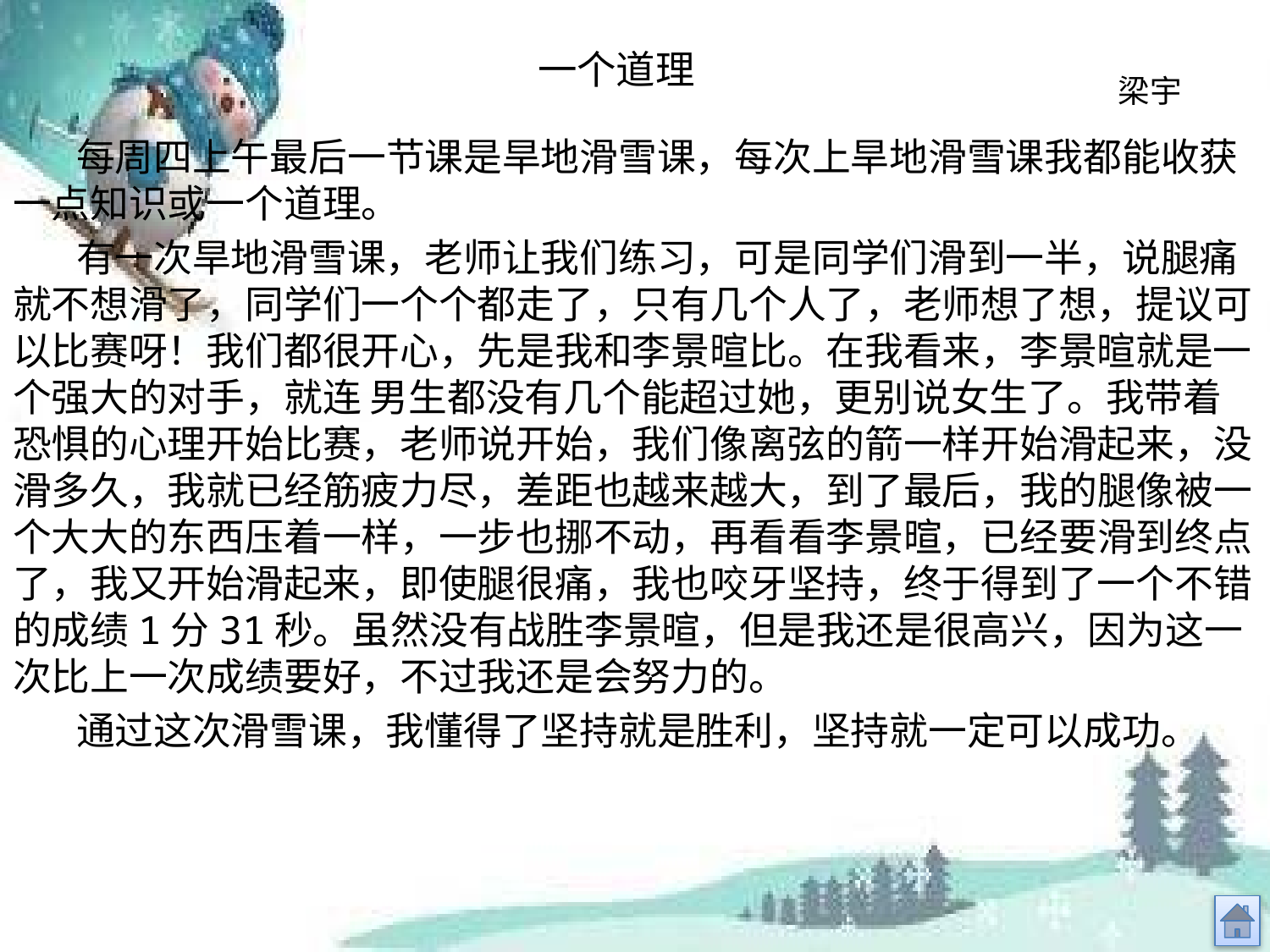

# 一个道理
梁宇
每周四上午最后一节课是旱地滑雪课，每次上旱地滑雪课我都能收获一点知识或一个道理。
有一次旱地滑雪课，老师让我们练习，可是同学们滑到一半，说腿痛就不想滑了，同学们一个个都走了，只有几个人了，老师想了想，提议可以比赛呀！我们都很开心，先是我和李景暄比。在我看来，李景暄就是一个强大的对手，就连 男生都没有几个能超过她，更别说女生了。我带着恐惧的心理开始比赛，老师说开始，我们像离弦的箭一样开始滑起来，没滑多久，我就已经筋疲力尽，差距也越来越大，到了最后，我的腿像被一个大大的东西压着一样，一步也挪不动，再看看李景暄，已经要滑到终点了，我又开始滑起来，即使腿很痛，我也咬牙坚持，终于得到了一个不错的成绩1分31秒。虽然没有战胜李景暄，但是我还是很高兴，因为这一次比上一次成绩要好，不过我还是会努力的。
通过这次滑雪课，我懂得了坚持就是胜利，坚持就一定可以成功。